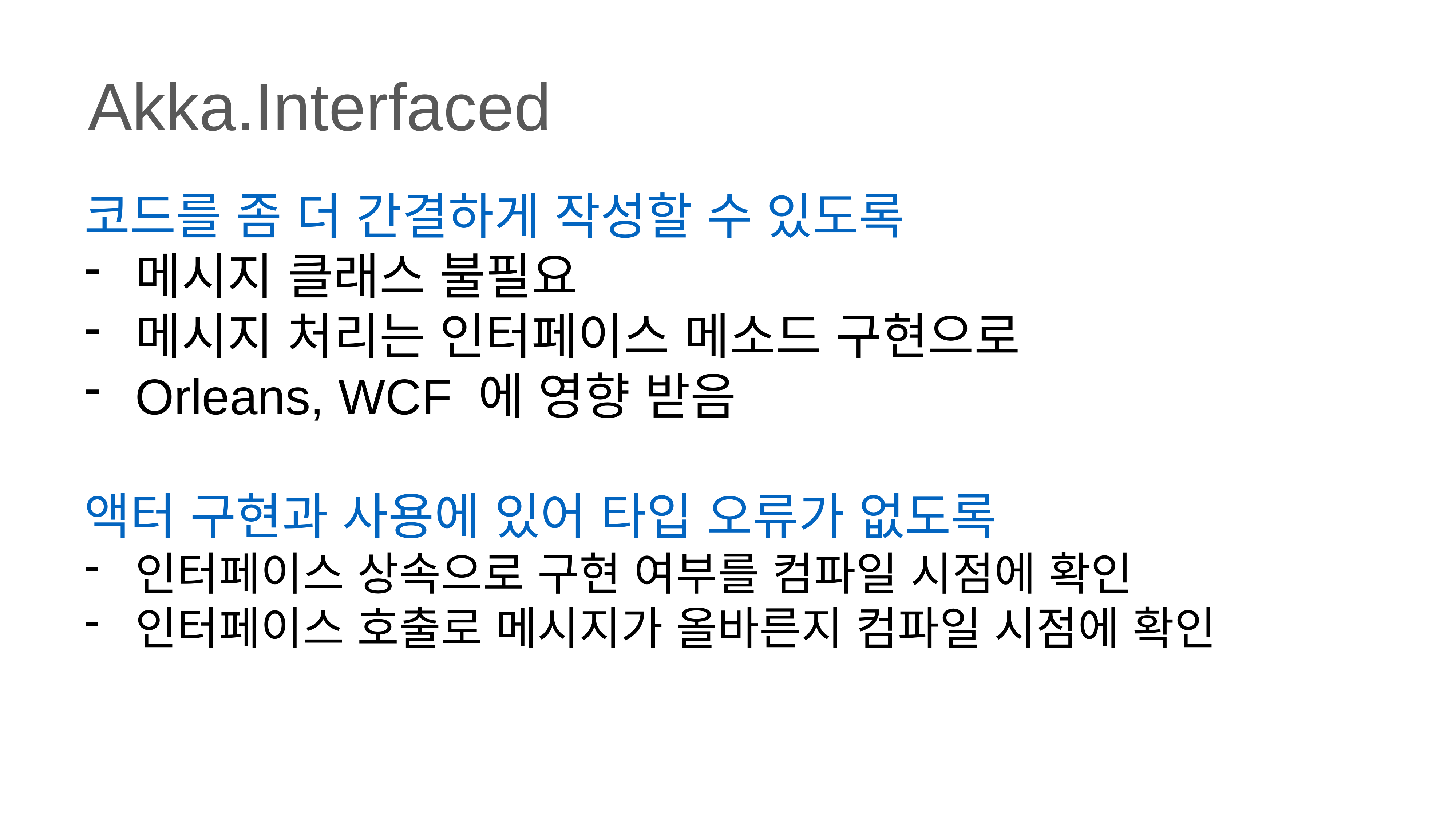

Akka.Interfaced
코드를 좀 더 간결하게 작성할 수 있도록
메시지 클래스 불필요
메시지 처리는 인터페이스 메소드 구현으로
Orleans, WCF 에 영향 받음

액터 구현과 사용에 있어 타입 오류가 없도록
인터페이스 상속으로 구현 여부를 컴파일 시점에 확인
인터페이스 호출로 메시지가 올바른지 컴파일 시점에 확인